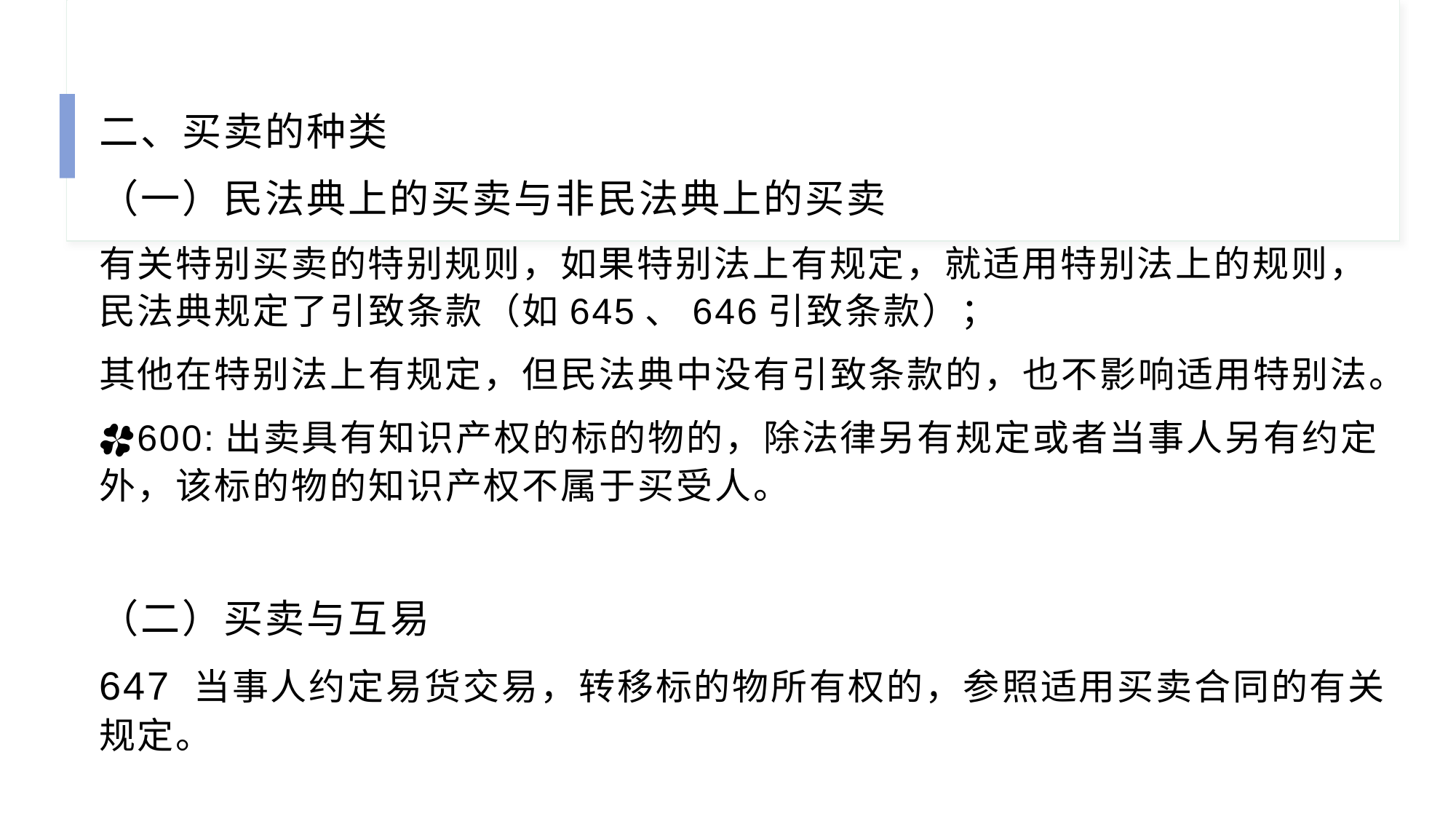

二、买卖的种类
（一）民法典上的买卖与非民法典上的买卖
有关特别买卖的特别规则，如果特别法上有规定，就适用特别法上的规则，民法典规定了引致条款（如645、646引致条款）；
其他在特别法上有规定，但民法典中没有引致条款的，也不影响适用特别法。
🍀600:出卖具有知识产权的标的物的，除法律另有规定或者当事人另有约定外，该标的物的知识产权不属于买受人。

（二）买卖与互易
647 当事人约定易货交易，转移标的物所有权的，参照适用买卖合同的有关规定。